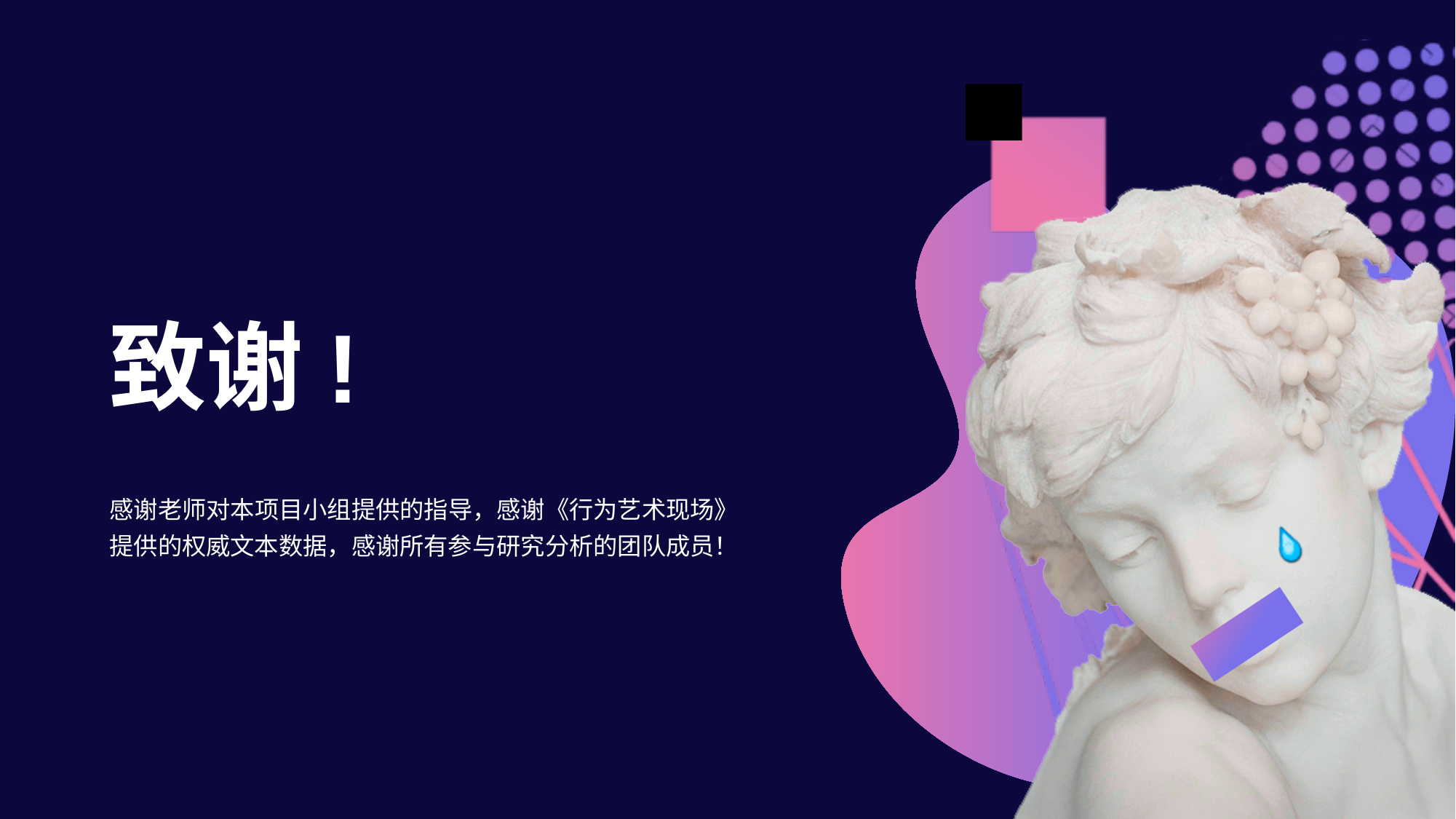

致谢!
感谢老师对本项目小组提供的指导，感谢《行为艺术现场》提供的权威文本数据，感谢所有参与研究分析的团队成员！